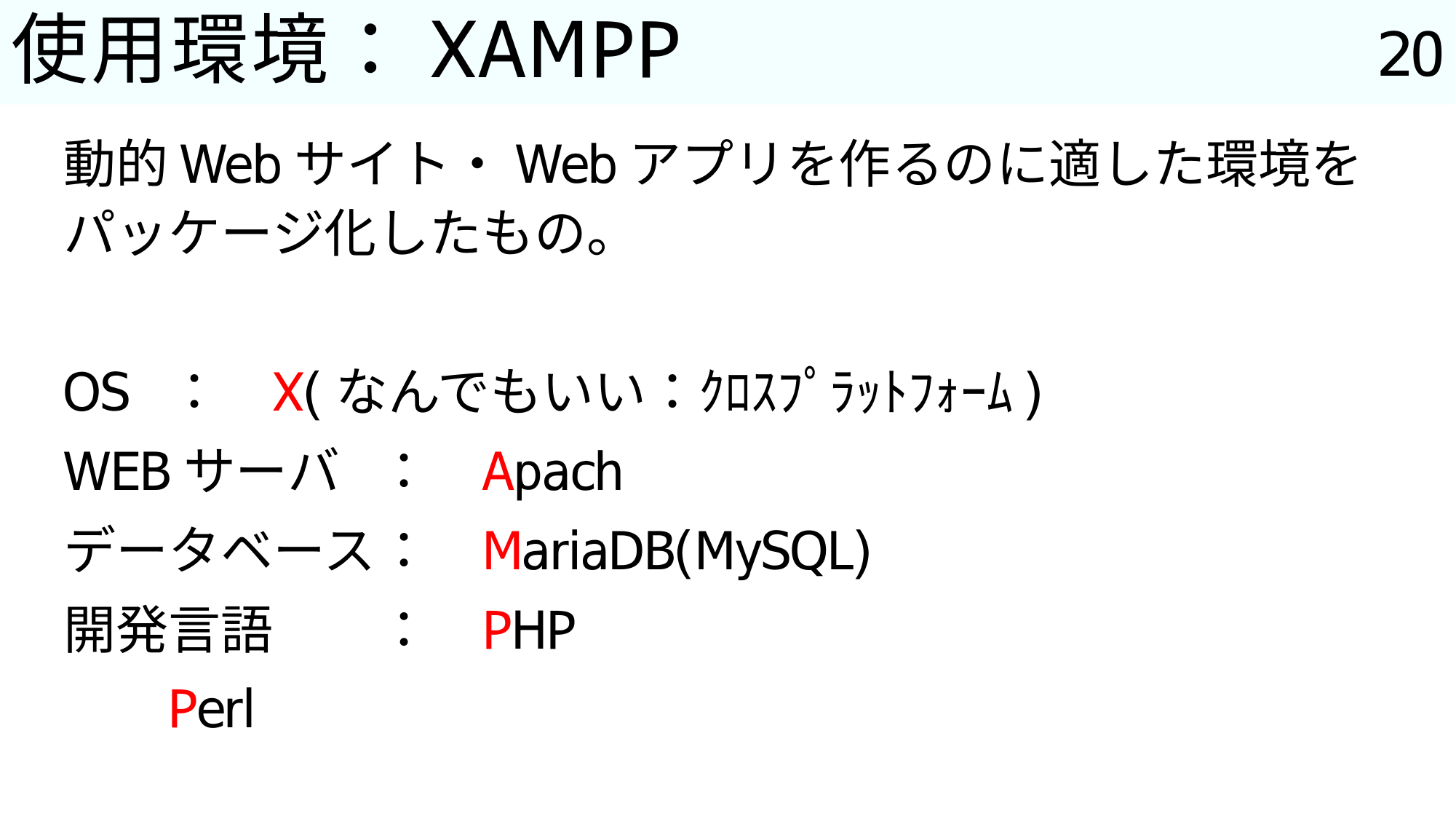

20
# 使用環境：XAMPP
動的Webサイト・Webアプリを作るのに適した環境を
パッケージ化したもの。

OS			：	X(なんでもいい：ｸﾛｽﾌﾟﾗｯﾄﾌｫｰﾑ)
WEBサーバ	：	Apach
データベース	：	MariaDB(MySQL)
開発言語	：	PHP
				Perl